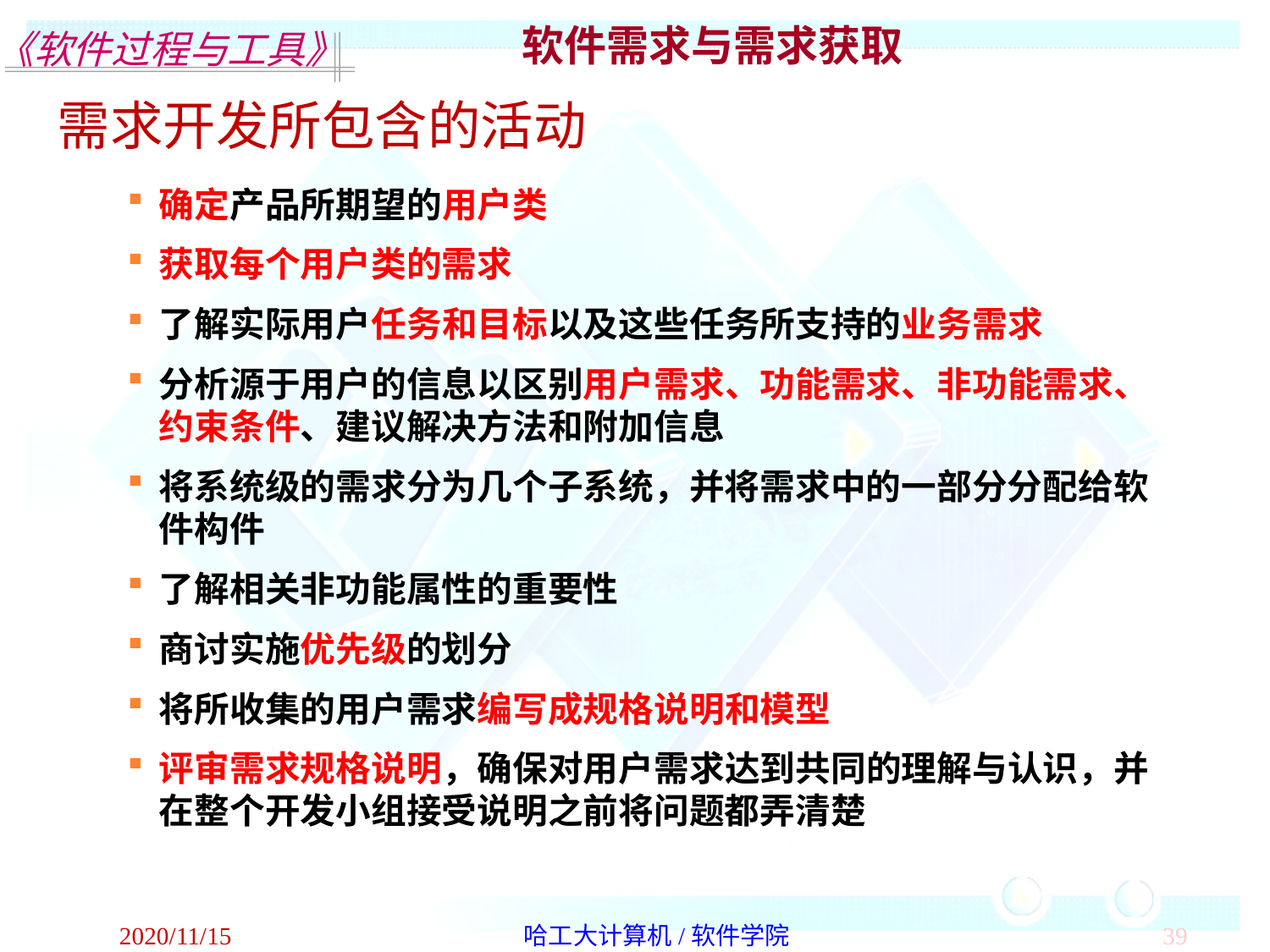

软件需求与需求获取
需求开发所包含的活动
确定产品所期望的用户类
获取每个用户类的需求
了解实际用户任务和目标以及这些任务所支持的业务需求
分析源于用户的信息以区别用户需求、功能需求、非功能需求、约束条件、建议解决方法和附加信息
将系统级的需求分为几个子系统，并将需求中的一部分分配给软件构件
了解相关非功能属性的重要性
商讨实施优先级的划分
将所收集的用户需求编写成规格说明和模型
评审需求规格说明，确保对用户需求达到共同的理解与认识，并在整个开发小组接受说明之前将问题都弄清楚